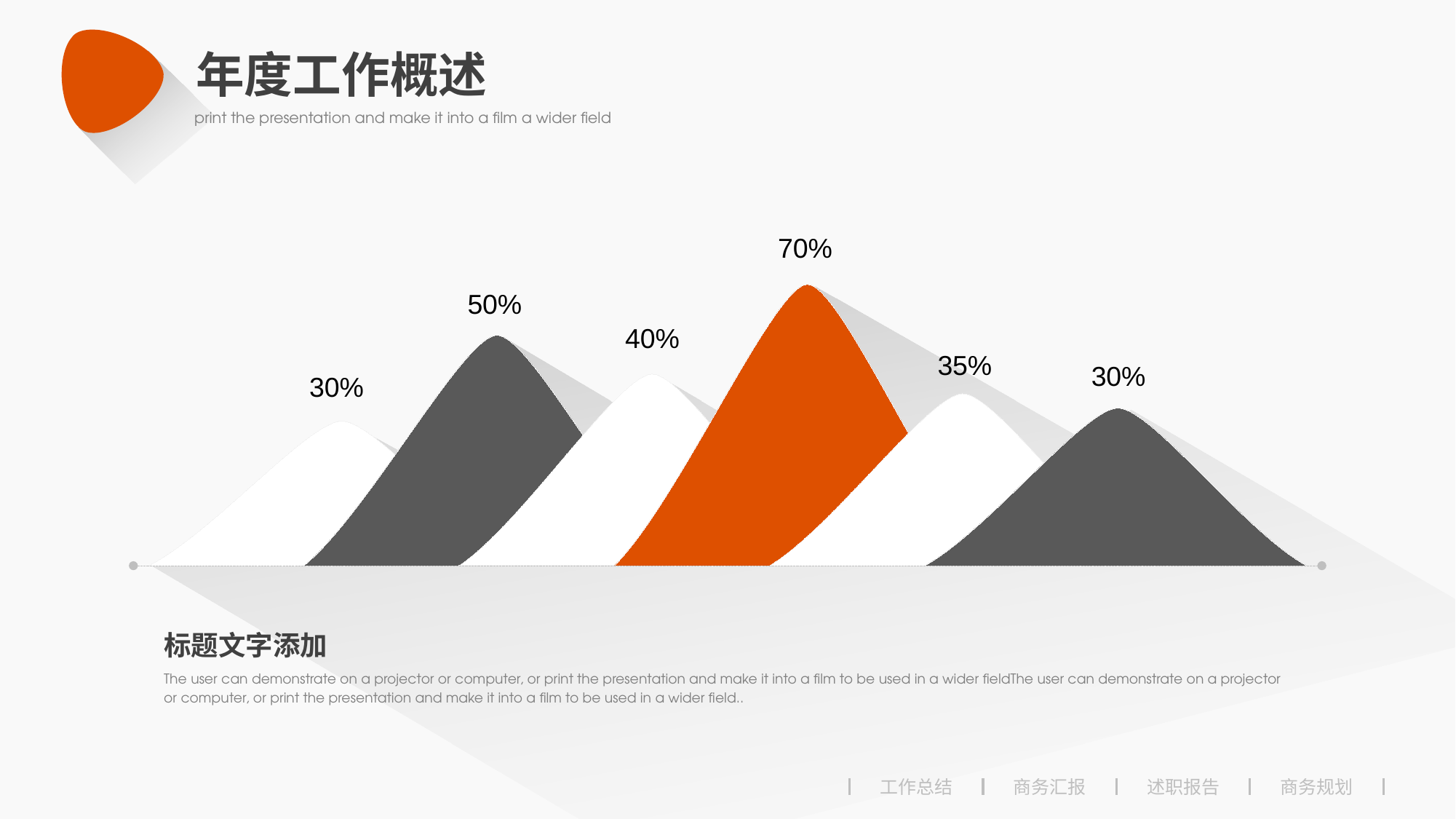

年度工作概述
print the presentation and make it into a film a wider field

70%
50%

40%
35%
30%
30%
标题文字添加
The user can demonstrate on a projector or computer, or print the presentation and make it into a film to be used in a wider fieldThe user can demonstrate on a projector or computer, or print the presentation and make it into a film to be used in a wider field..
工作总结
商务汇报
述职报告
商务规划